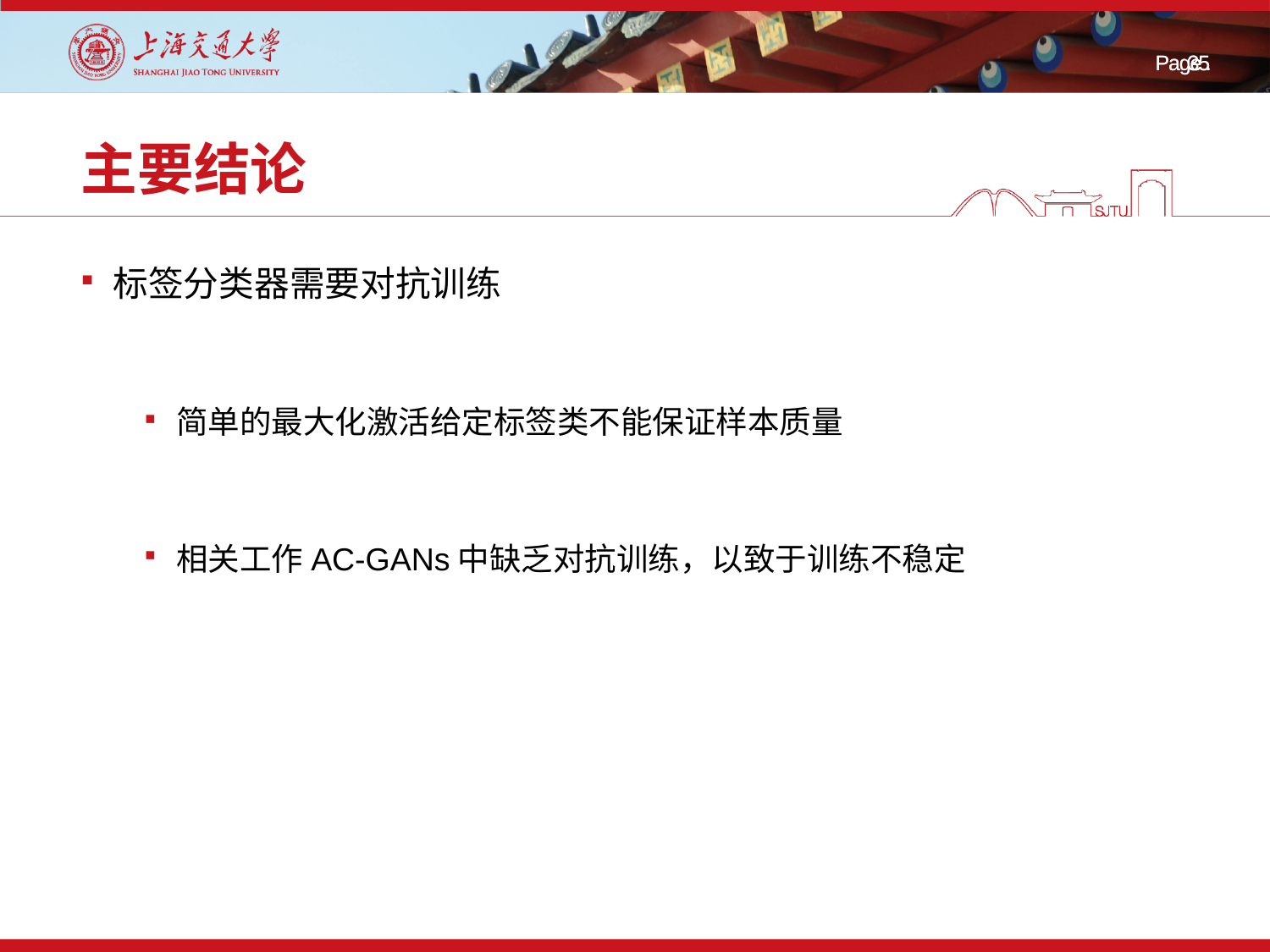

# 主要结论
标签分类器需要对抗训练

简单的最大化激活给定标签类不能保证样本质量

相关工作AC-GANs中缺乏对抗训练，以致于训练不稳定